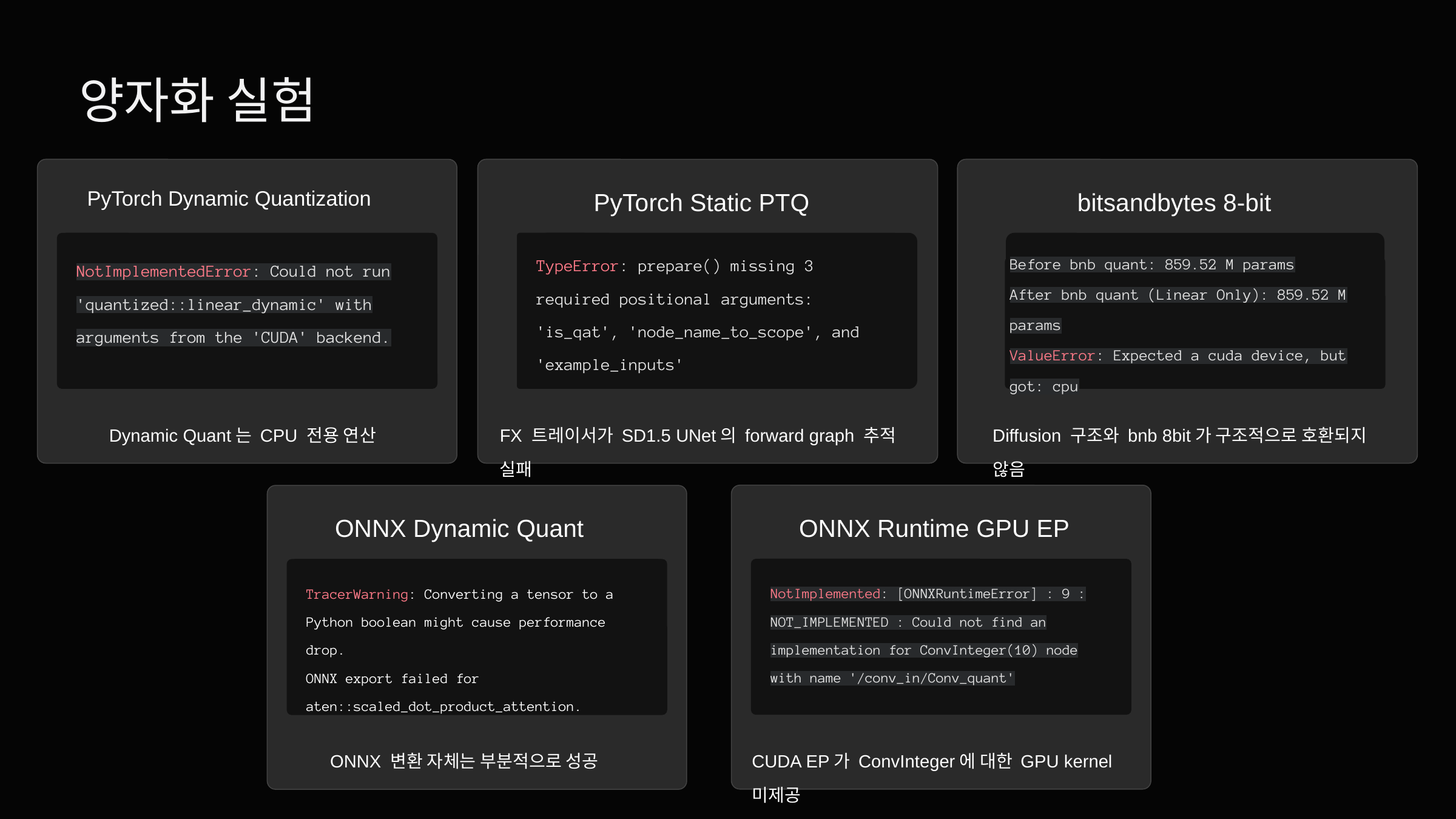

양자화 실험

PyTorch Dynamic Quantization
PyTorch Static PTQ
bitsandbytes 8-bit

TypeError: prepare() missing 3 required positional arguments:
'is_qat', 'node_name_to_scope', and 'example_inputs'

Before bnb quant: 859.52 M params
After bnb quant (Linear Only): 859.52 M params
ValueError: Expected a cuda device, but got: cpu

NotImplementedError: Could not run 'quantized::linear_dynamic' with arguments from the 'CUDA' backend.

Dynamic Quant는 CPU 전용 연산
FX 트레이서가 SD1.5 UNet의 forward graph 추적 실패
Diffusion 구조와 bnb 8bit가 구조적으로 호환되지 않음

ONNX Runtime GPU EP
ONNX Dynamic Quant

NotImplemented: [ONNXRuntimeError] : 9 : NOT_IMPLEMENTED : Could not find an implementation for ConvInteger(10) node with name '/conv_in/Conv_quant'
TracerWarning: Converting a tensor to a Python boolean might cause performance drop.
ONNX export failed for aten::scaled_dot_product_attention.

CUDA EP가 ConvInteger에 대한 GPU kernel 미제공
ONNX 변환 자체는 부분적으로 성공